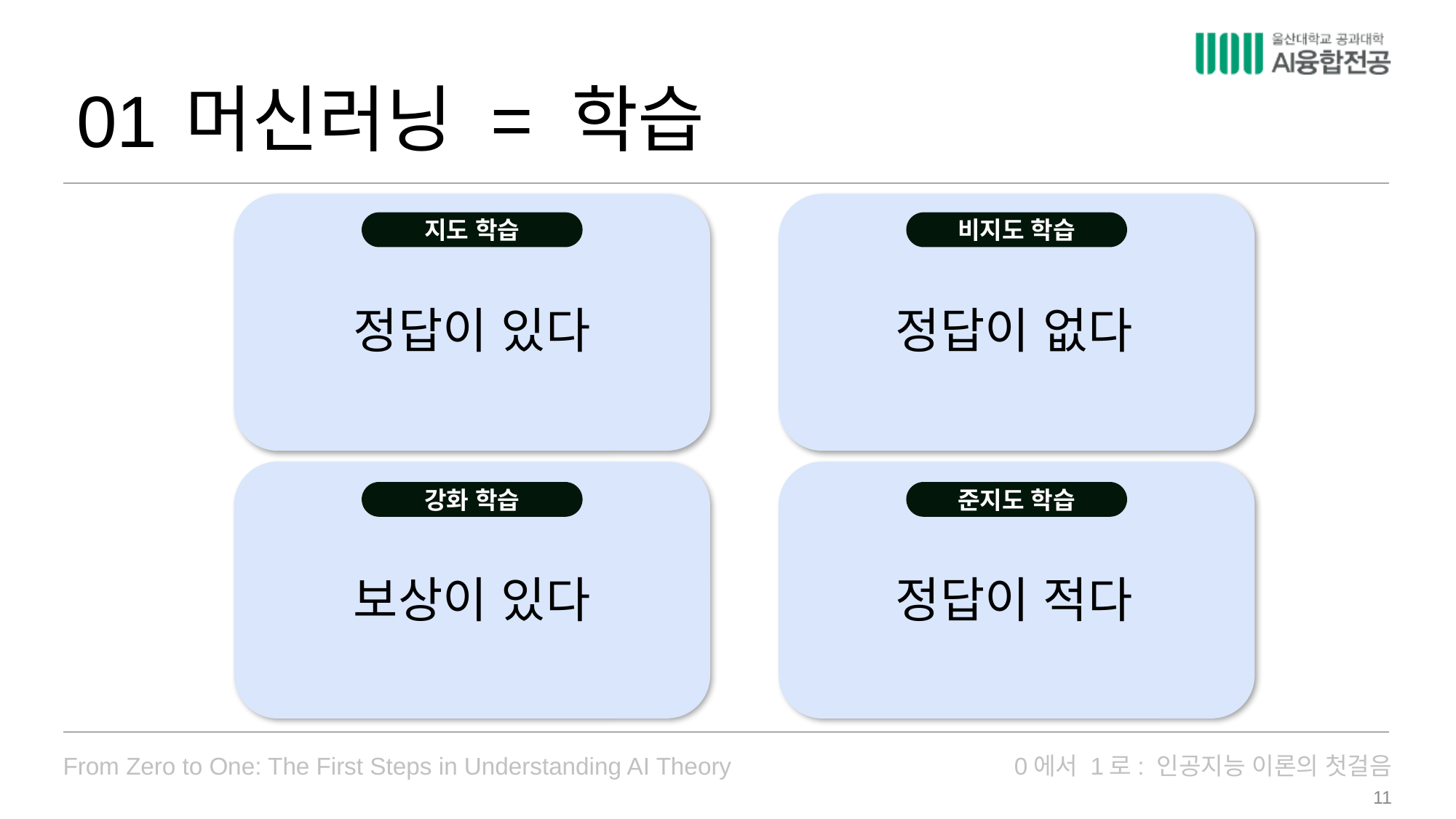

01
# 머신러닝 = 학습

지도 학습
정답이 있다

비지도 학습
정답이 없다

강화 학습
보상이 있다

준지도 학습
정답이 적다
11